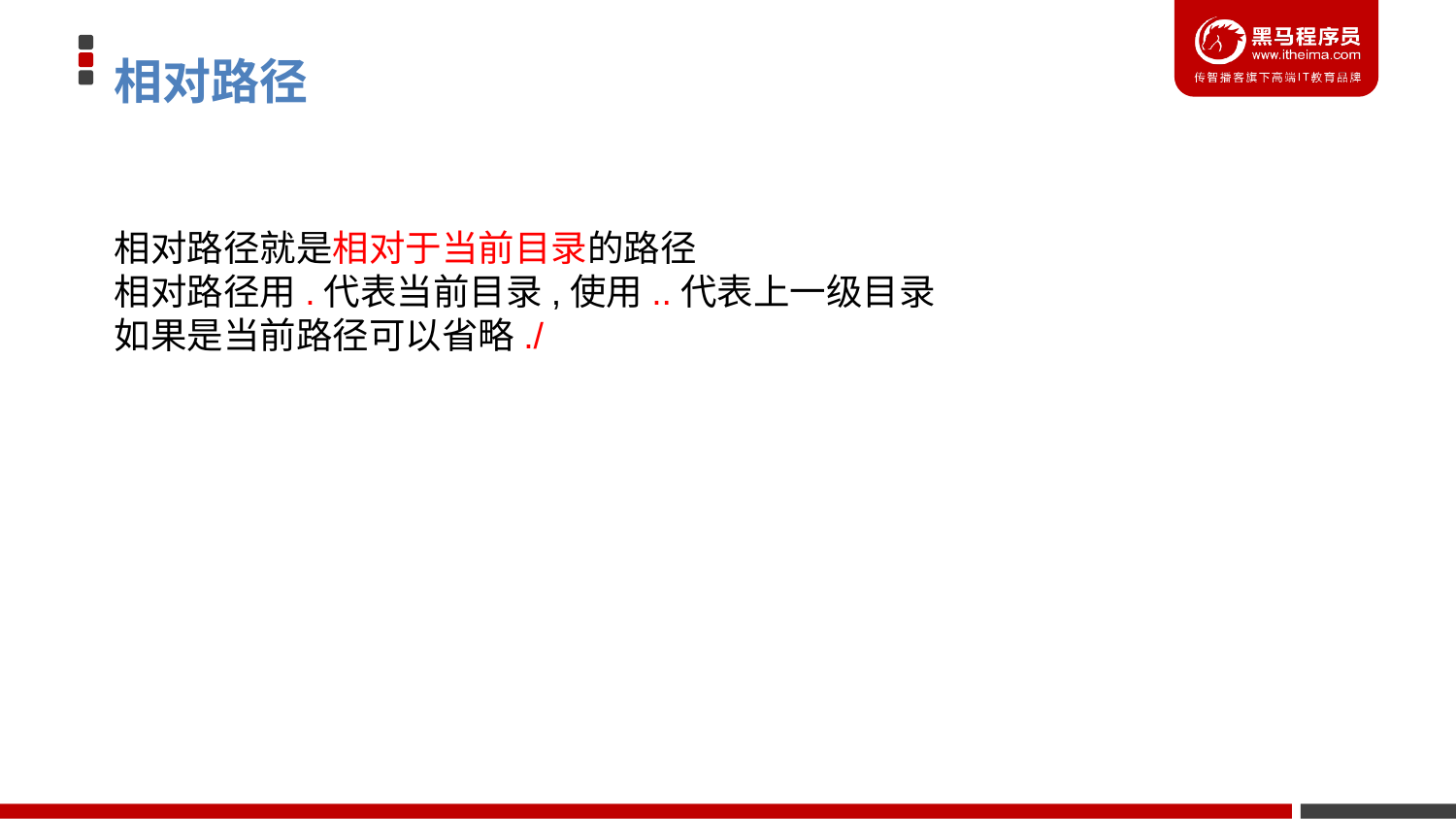

# 相对路径
相对路径就是相对于当前目录的路径
相对路径用.代表当前目录,使用..代表上一级目录
如果是当前路径可以省略./